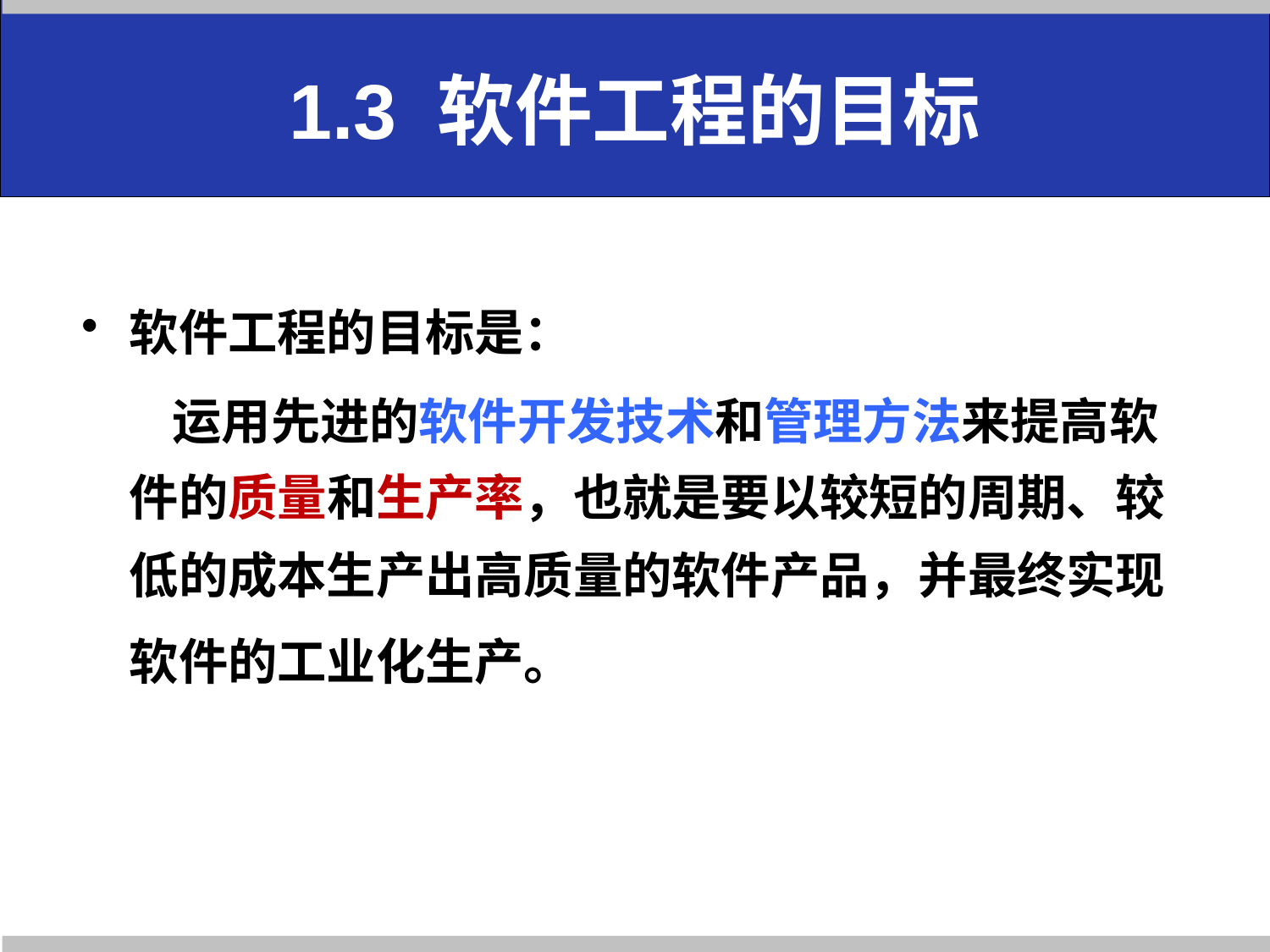

# 1.3 软件工程的目标
软件工程的目标是：
       运用先进的软件开发技术和管理方法来提高软件的质量和生产率，也就是要以较短的周期、较低的成本生产出高质量的软件产品，并最终实现软件的工业化生产。
45